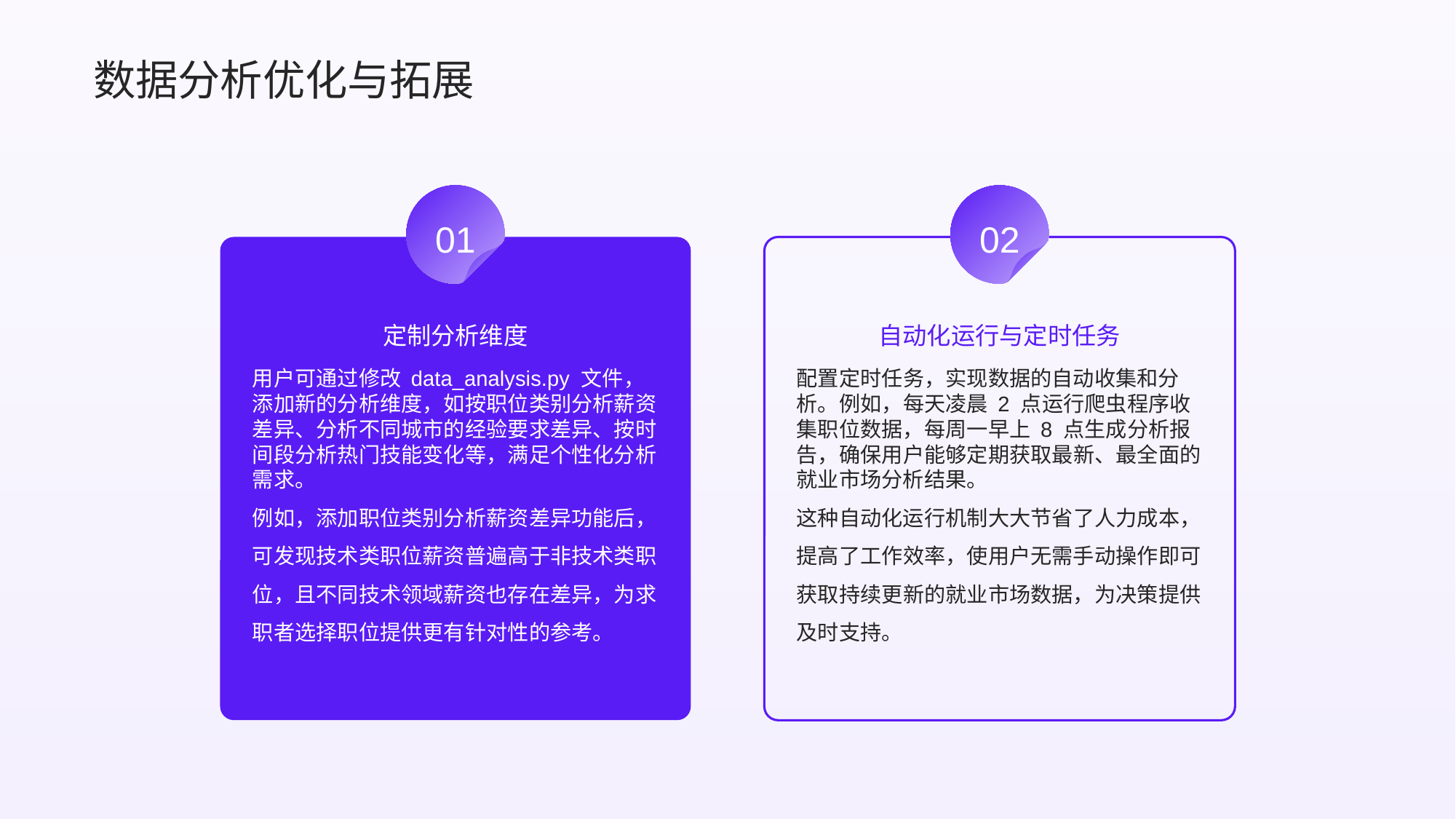

数据分析优化与拓展

01
02

定制分析维度
自动化运行与定时任务
用户可通过修改 data_analysis.py 文件，添加新的分析维度，如按职位类别分析薪资差异、分析不同城市的经验要求差异、按时间段分析热门技能变化等，满足个性化分析需求。
例如，添加职位类别分析薪资差异功能后，可发现技术类职位薪资普遍高于非技术类职位，且不同技术领域薪资也存在差异，为求职者选择职位提供更有针对性的参考。
配置定时任务，实现数据的自动收集和分析。例如，每天凌晨 2 点运行爬虫程序收集职位数据，每周一早上 8 点生成分析报告，确保用户能够定期获取最新、最全面的就业市场分析结果。
这种自动化运行机制大大节省了人力成本，提高了工作效率，使用户无需手动操作即可获取持续更新的就业市场数据，为决策提供及时支持。